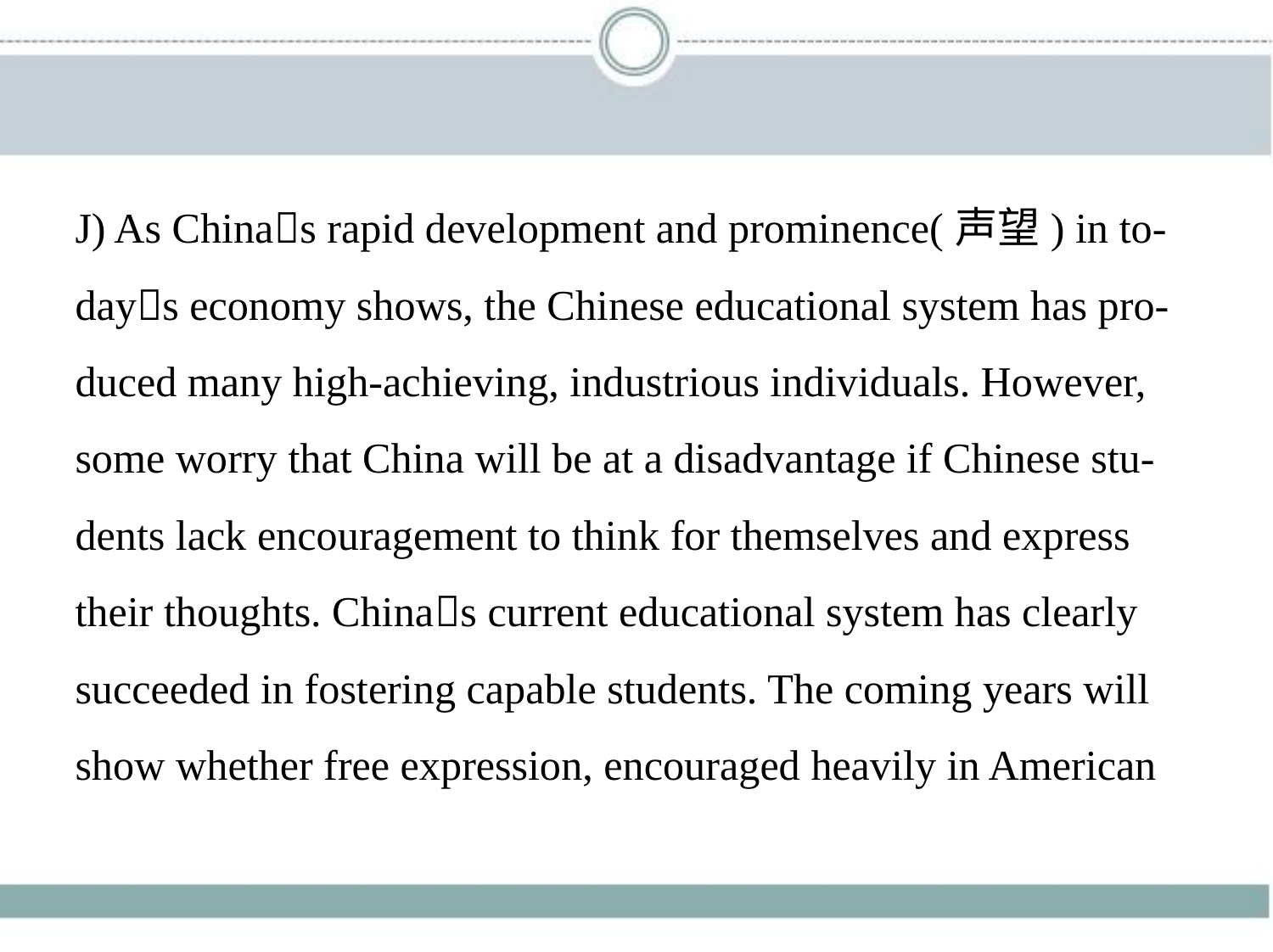

J) As China􀆳s rapid development and prominence(声望) in to-
day􀆳s economy shows, the Chinese educational system has pro-
duced many high-achieving, industrious individuals. However,
some worry that China will be at a disadvantage if Chinese stu-
dents lack encouragement to think for themselves and express
their thoughts. China􀆳s current educational system has clearly
succeeded in fostering capable students. The coming years will
show whether free expression, encouraged heavily in American